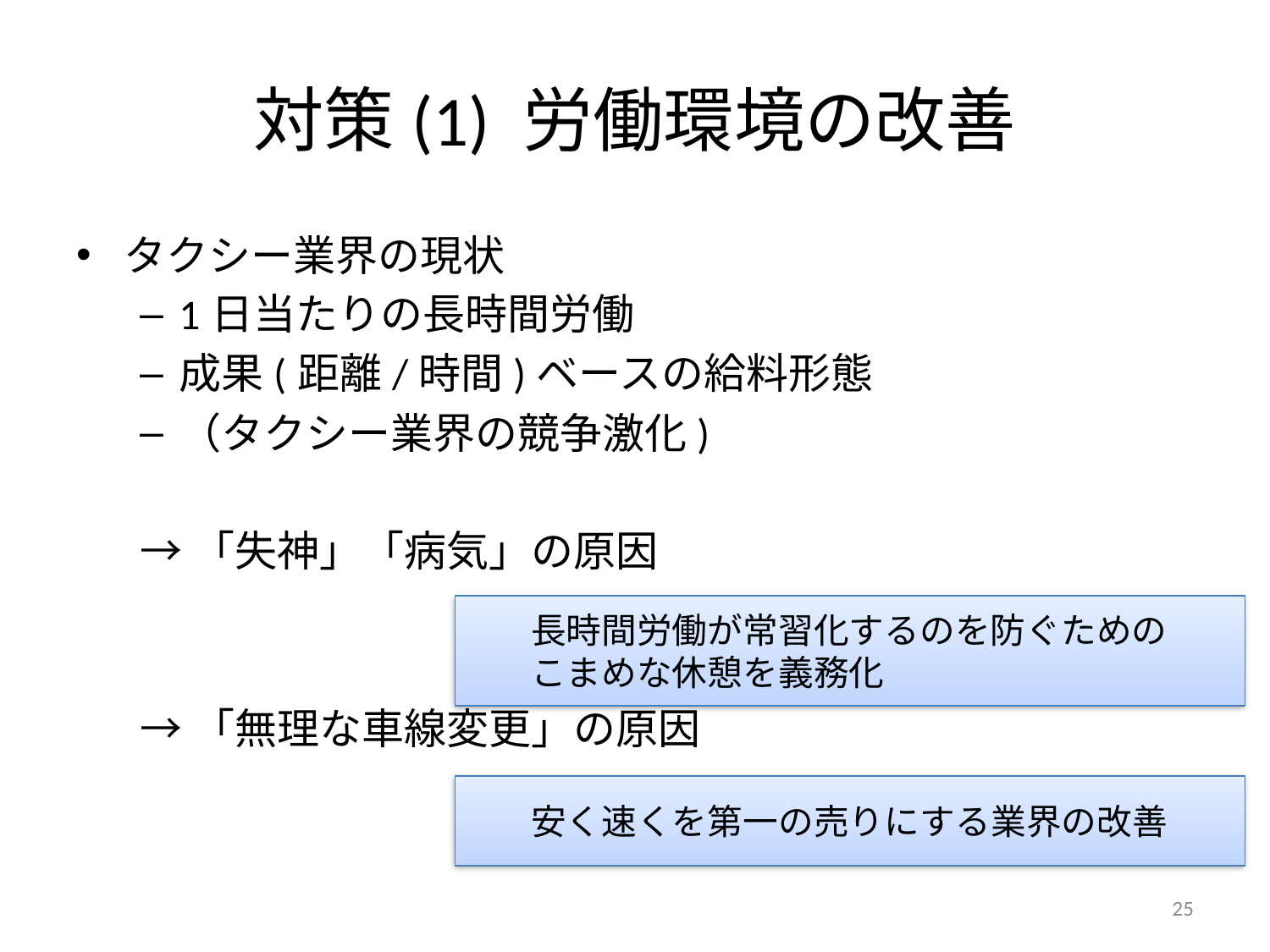

# 対策(1) 労働環境の改善
タクシー業界の現状
1日当たりの長時間労働
成果(距離/時間)ベースの給料形態
（タクシー業界の競争激化)

→「失神」「病気」の原因

→「無理な車線変更」の原因
長時間労働が常習化するのを防ぐための
こまめな休憩を義務化
安く速くを第一の売りにする業界の改善
25